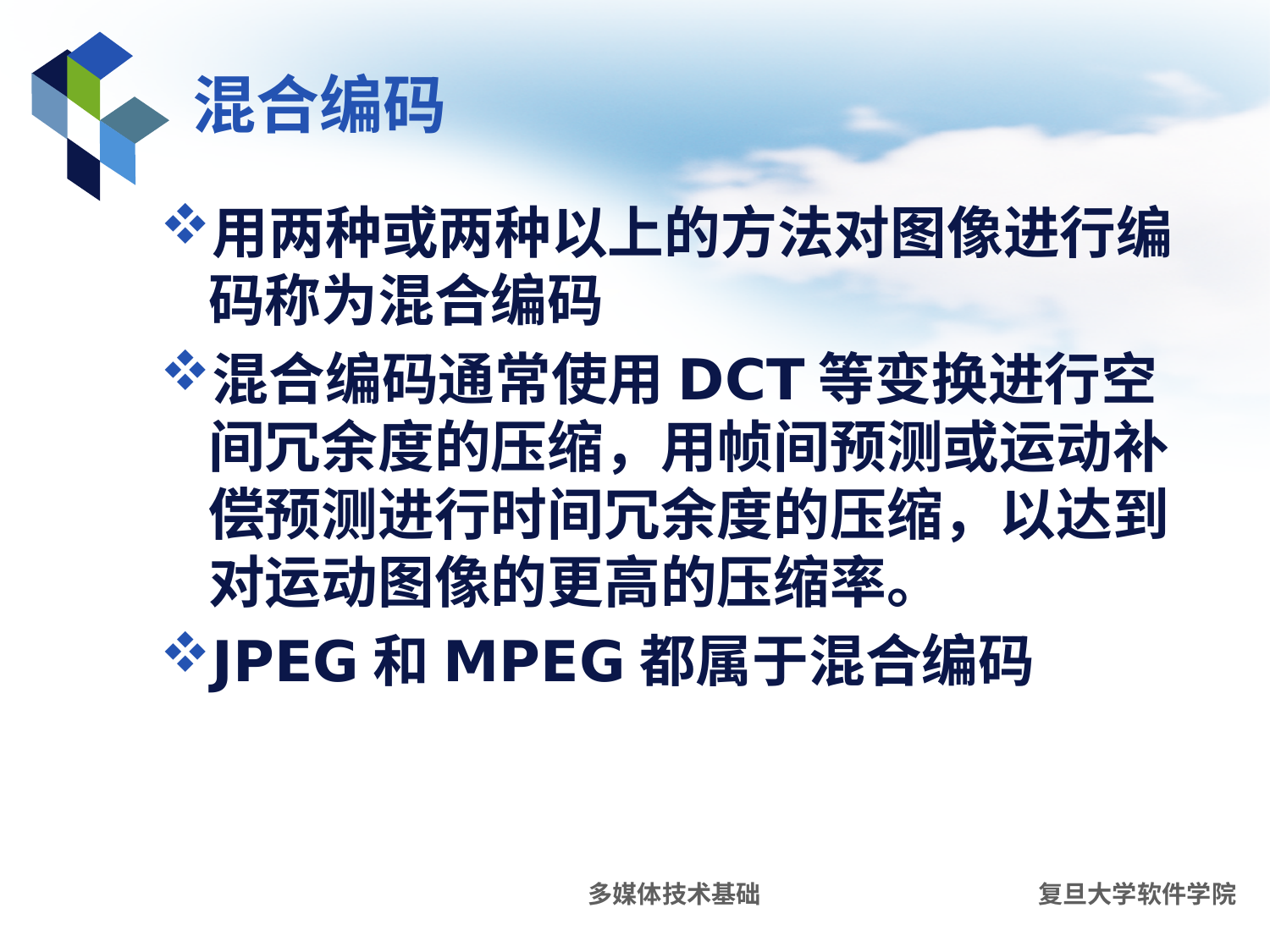

# 混合编码
用两种或两种以上的方法对图像进行编码称为混合编码
混合编码通常使用DCT等变换进行空间冗余度的压缩，用帧间预测或运动补偿预测进行时间冗余度的压缩，以达到对运动图像的更高的压缩率。
JPEG和MPEG都属于混合编码
多媒体技术基础